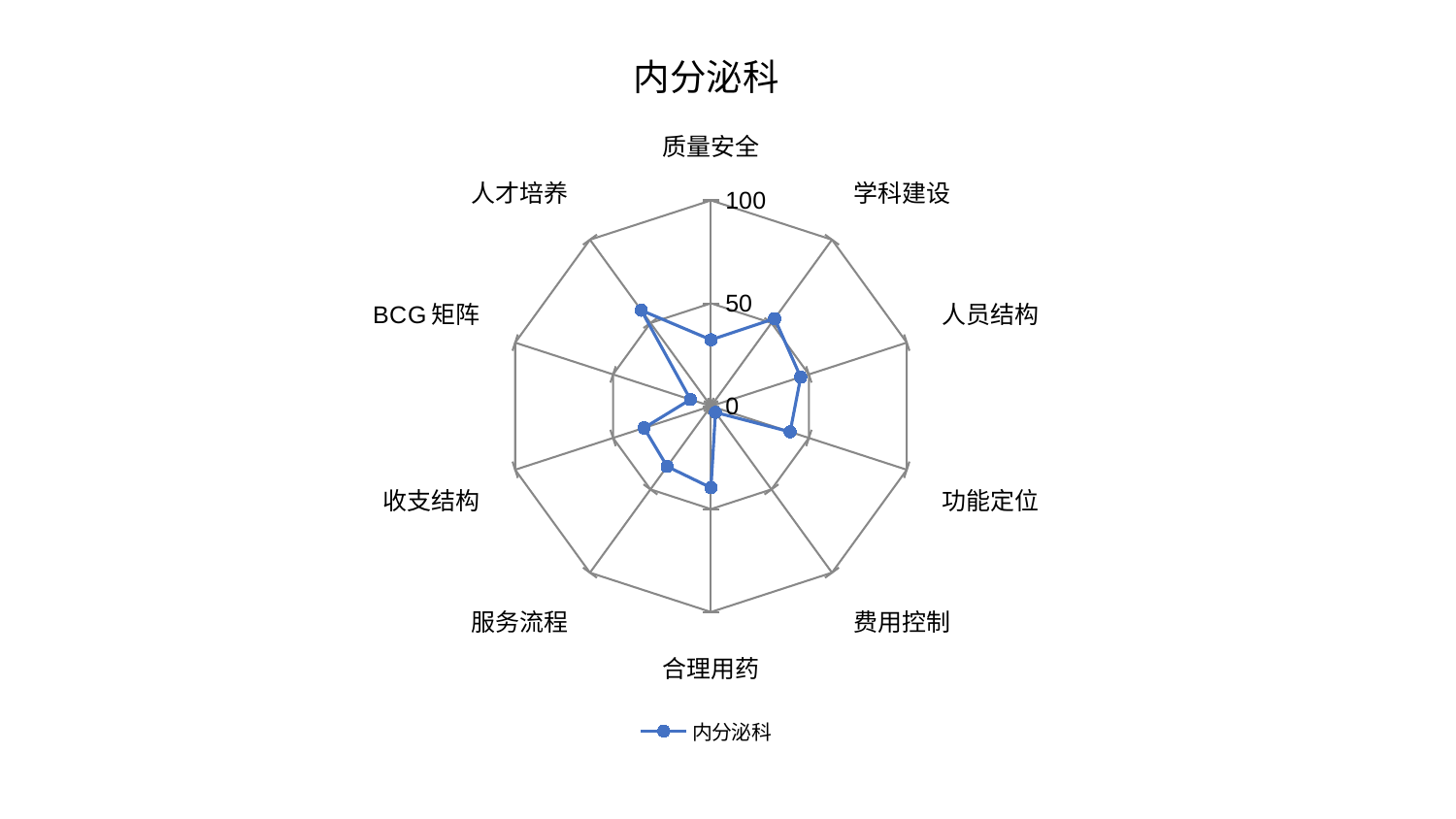

### Chart: 内分泌科

| Category | 内分泌科 |
|---|---|
| 质量安全 | 32.25167530799284 |
| 学科建设 | 52.63098399553676 |
| 人员结构 | 45.81254942181923 |
| 功能定位 | 40.428951147425444 |
| 费用控制 | 3.725498228970001 |
| 合理用药 | 39.64035214239956 |
| 服务流程 | 36.232636082067934 |
| 收支结构 | 34.20823937579336 |
| BCG矩阵 | 10.482088472494263 |
| 人才培养 | 57.603336970596864 |
135